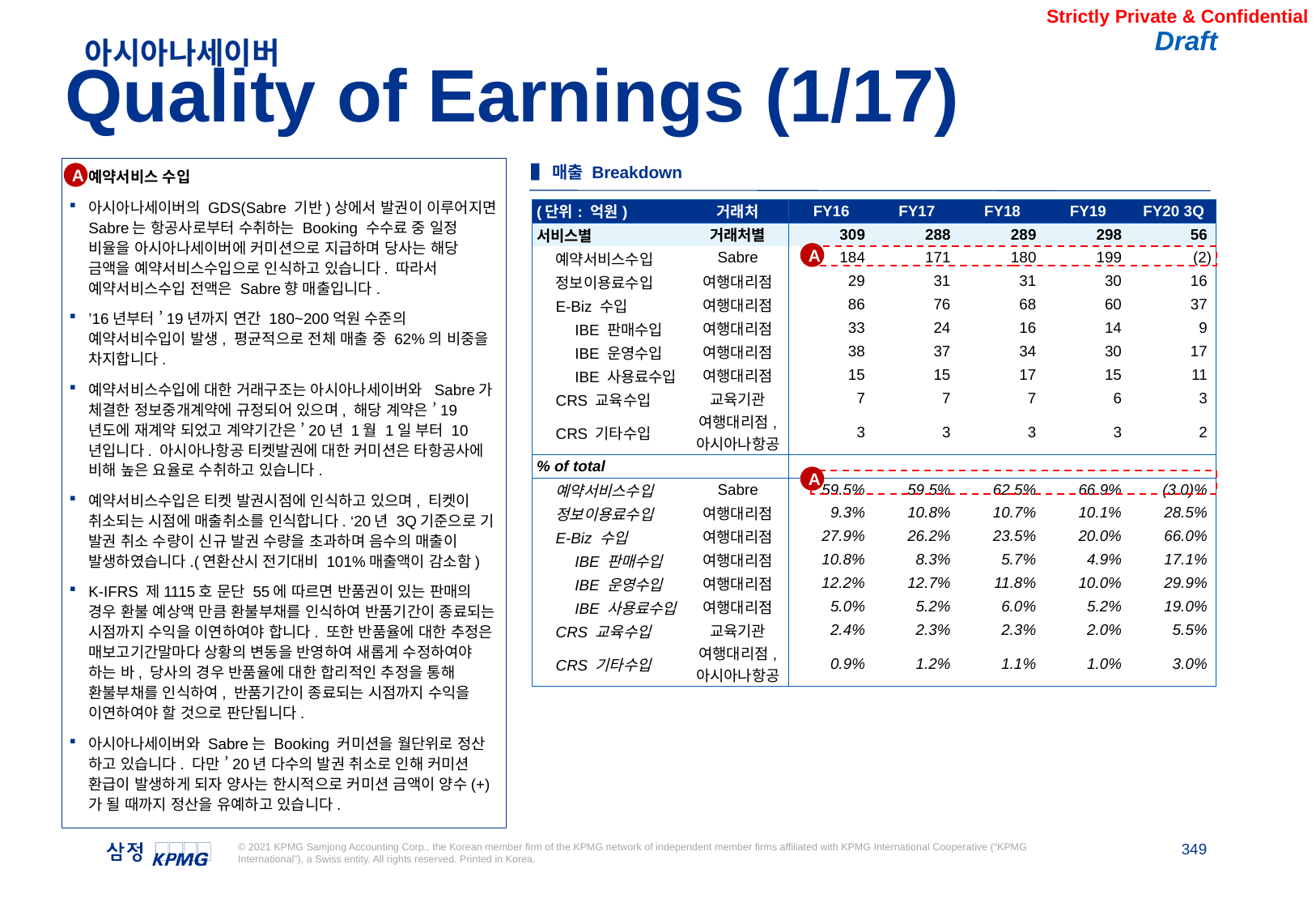

아시아나세이버
Quality of Earnings (1/17)
▌매출 Breakdown

예약서비스 수입
아시아나세이버의 GDS(Sabre 기반)상에서 발권이 이루어지면 Sabre는 항공사로부터 수취하는 Booking 수수료 중 일정 비율을 아시아나세이버에 커미션으로 지급하며 당사는 해당 금액을 예약서비스수입으로 인식하고 있습니다. 따라서 예약서비스수입 전액은 Sabre향 매출입니다.
’16년부터 ’19년까지 연간 180~200억원 수준의 예약서비수입이 발생, 평균적으로 전체 매출 중 62%의 비중을 차지합니다.
예약서비스수입에 대한 거래구조는 아시아나세이버와  Sabre가 체결한 정보중개계약에 규정되어 있으며, 해당 계약은 ’19년도에 재계약 되었고 계약기간은 ’20년 1월 1일 부터 10년입니다. 아시아나항공 티켓발권에 대한 커미션은 타항공사에 비해 높은 요율로 수취하고 있습니다.
예약서비스수입은 티켓 발권시점에 인식하고 있으며, 티켓이 취소되는 시점에 매출취소를 인식합니다. ‘20년 3Q기준으로 기 발권 취소 수량이 신규 발권 수량을 초과하며 음수의 매출이 발생하였습니다.(연환산시 전기대비 101%매출액이 감소함)
K-IFRS 제1115호 문단 55에 따르면 반품권이 있는 판매의 경우 환불 예상액 만큼 환불부채를 인식하여 반품기간이 종료되는 시점까지 수익을 이연하여야 합니다. 또한 반품율에 대한 추정은 매보고기간말마다 상황의 변동을 반영하여 새롭게 수정하여야 하는 바, 당사의 경우 반품율에 대한 합리적인 추정을 통해 환불부채를 인식하여, 반품기간이 종료되는 시점까지 수익을 이연하여야 할 것으로 판단됩니다.
아시아나세이버와 Sabre는 Booking 커미션을 월단위로 정산 하고 있습니다. 다만 ’20년 다수의 발권 취소로 인해 커미션 환급이 발생하게 되자 양사는 한시적으로 커미션 금액이 양수(+)가 될 때까지 정산을 유예하고 있습니다.

A
| (단위: 억원) | 거래처 | FY16 | FY17 | FY18 | FY19 | FY20 3Q |
| --- | --- | --- | --- | --- | --- | --- |
| 서비스별 | 거래처별 | 309 | 288 | 289 | 298 | 56 |
| 예약서비스수입 | Sabre | 184 | 171 | 180 | 199 | (2) |
| 정보이용료수입 | 여행대리점 | 29 | 31 | 31 | 30 | 16 |
| E-Biz 수입 | 여행대리점 | 86 | 76 | 68 | 60 | 37 |
| IBE 판매수입 | 여행대리점 | 33 | 24 | 16 | 14 | 9 |
| IBE 운영수입 | 여행대리점 | 38 | 37 | 34 | 30 | 17 |
| IBE 사용료수입 | 여행대리점 | 15 | 15 | 17 | 15 | 11 |
| CRS 교육수입 | 교육기관 | 7 | 7 | 7 | 6 | 3 |
| CRS 기타수입 | 여행대리점, 아시아나항공 | 3 | 3 | 3 | 3 | 2 |
| % of total |  |  |  |  |  |  |
| 예약서비스수입 | Sabre | 59.5% | 59.5% | 62.5% | 66.9% | (3.0)% |
| 정보이용료수입 | 여행대리점 | 9.3% | 10.8% | 10.7% | 10.1% | 28.5% |
| E-Biz 수입 | 여행대리점 | 27.9% | 26.2% | 23.5% | 20.0% | 66.0% |
| IBE 판매수입 | 여행대리점 | 10.8% | 8.3% | 5.7% | 4.9% | 17.1% |
| IBE 운영수입 | 여행대리점 | 12.2% | 12.7% | 11.8% | 10.0% | 29.9% |
| IBE 사용료수입 | 여행대리점 | 5.0% | 5.2% | 6.0% | 5.2% | 19.0% |
| CRS 교육수입 | 교육기관 | 2.4% | 2.3% | 2.3% | 2.0% | 5.5% |
| CRS 기타수입 | 여행대리점, 아시아나항공 | 0.9% | 1.2% | 1.1% | 1.0% | 3.0% |
A

A